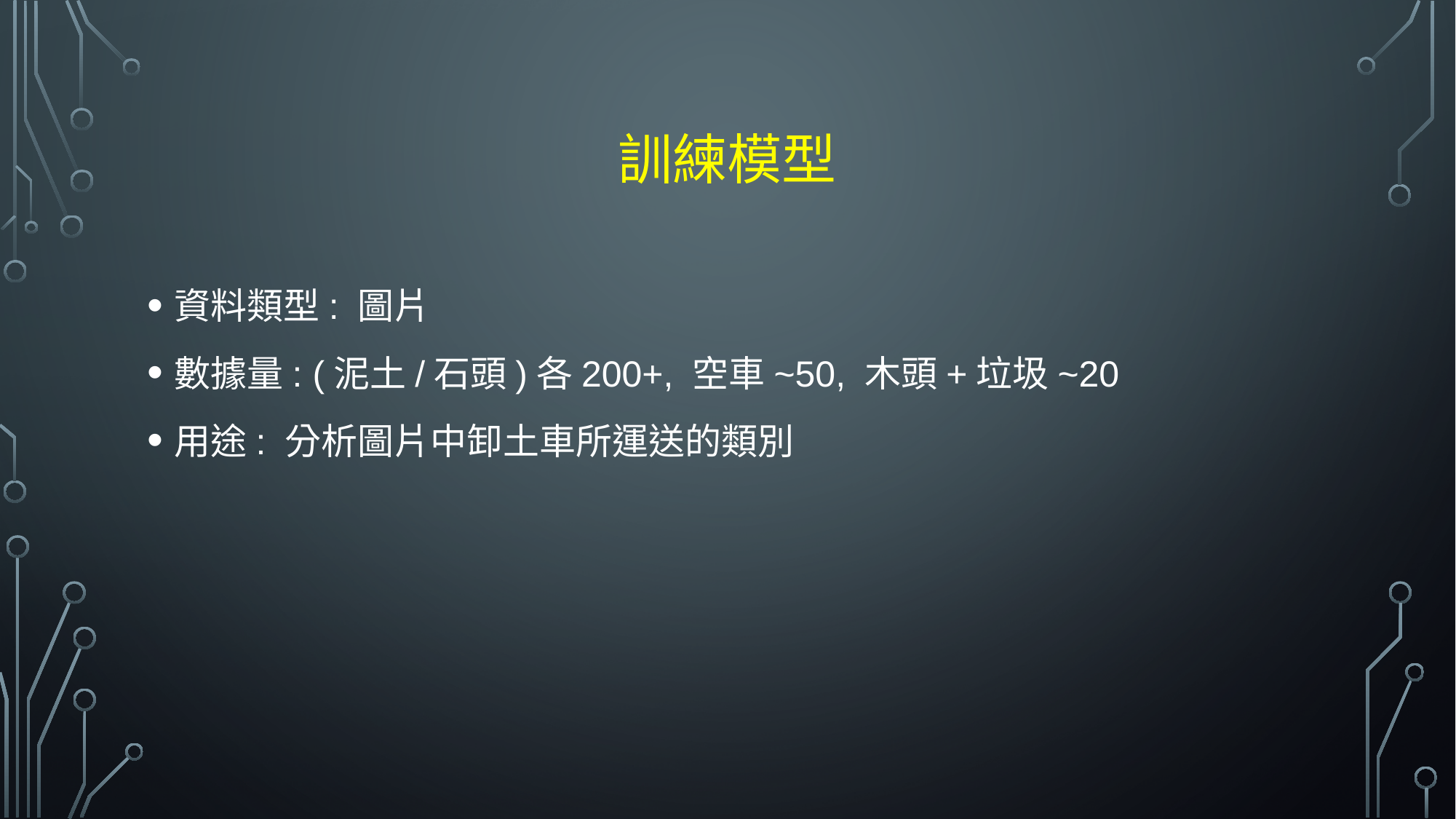

# 訓練模型
資料類型: 圖片
數據量: (泥土/石頭)各200+, 空車~50, 木頭+垃圾~20
用途: 分析圖片中卸土車所運送的類別